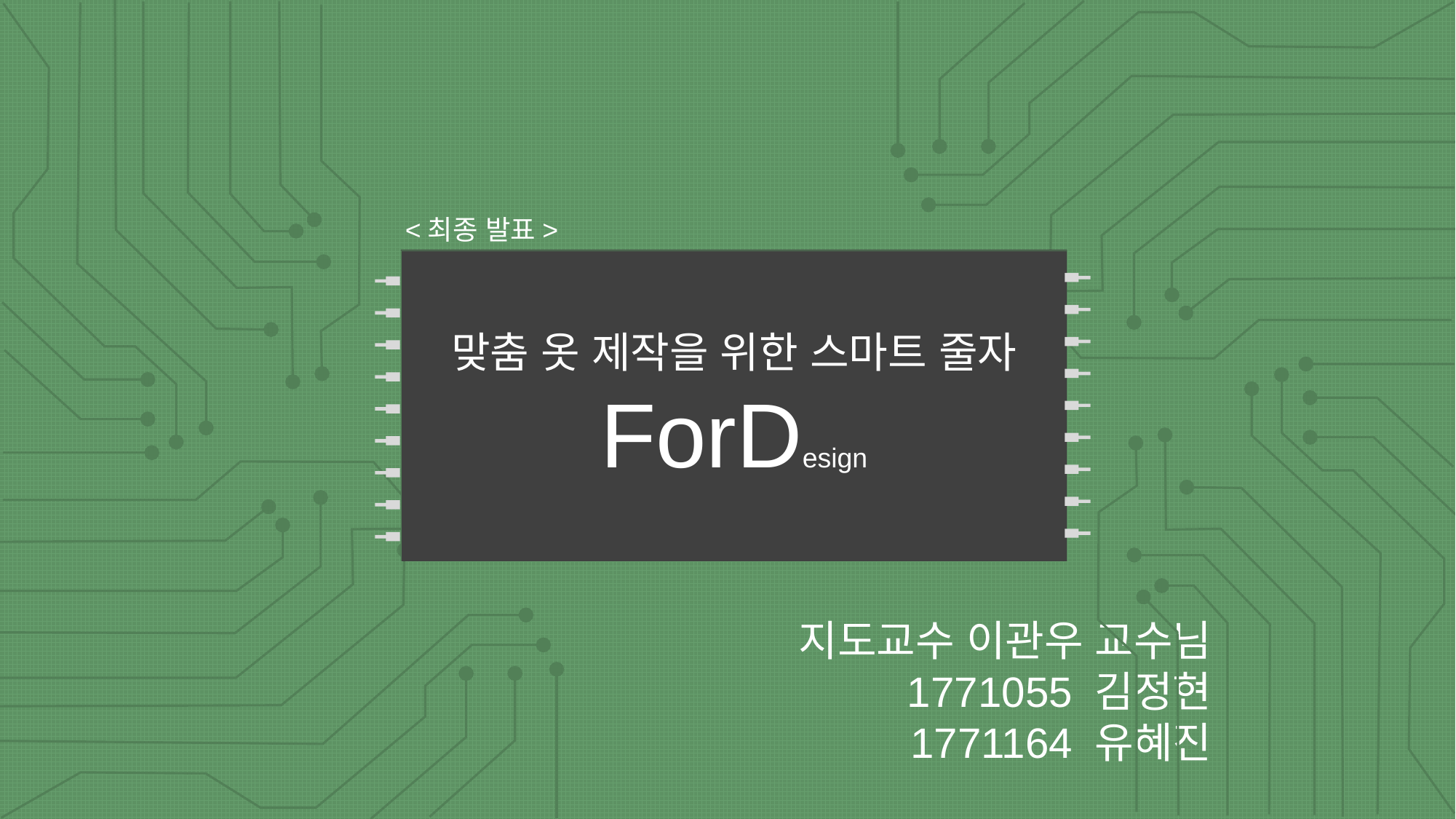

<최종 발표>
맞춤 옷 제작을 위한 스마트 줄자
ForDesign

지도교수 이관우 교수님
1771055 김정현
1771164 유혜진